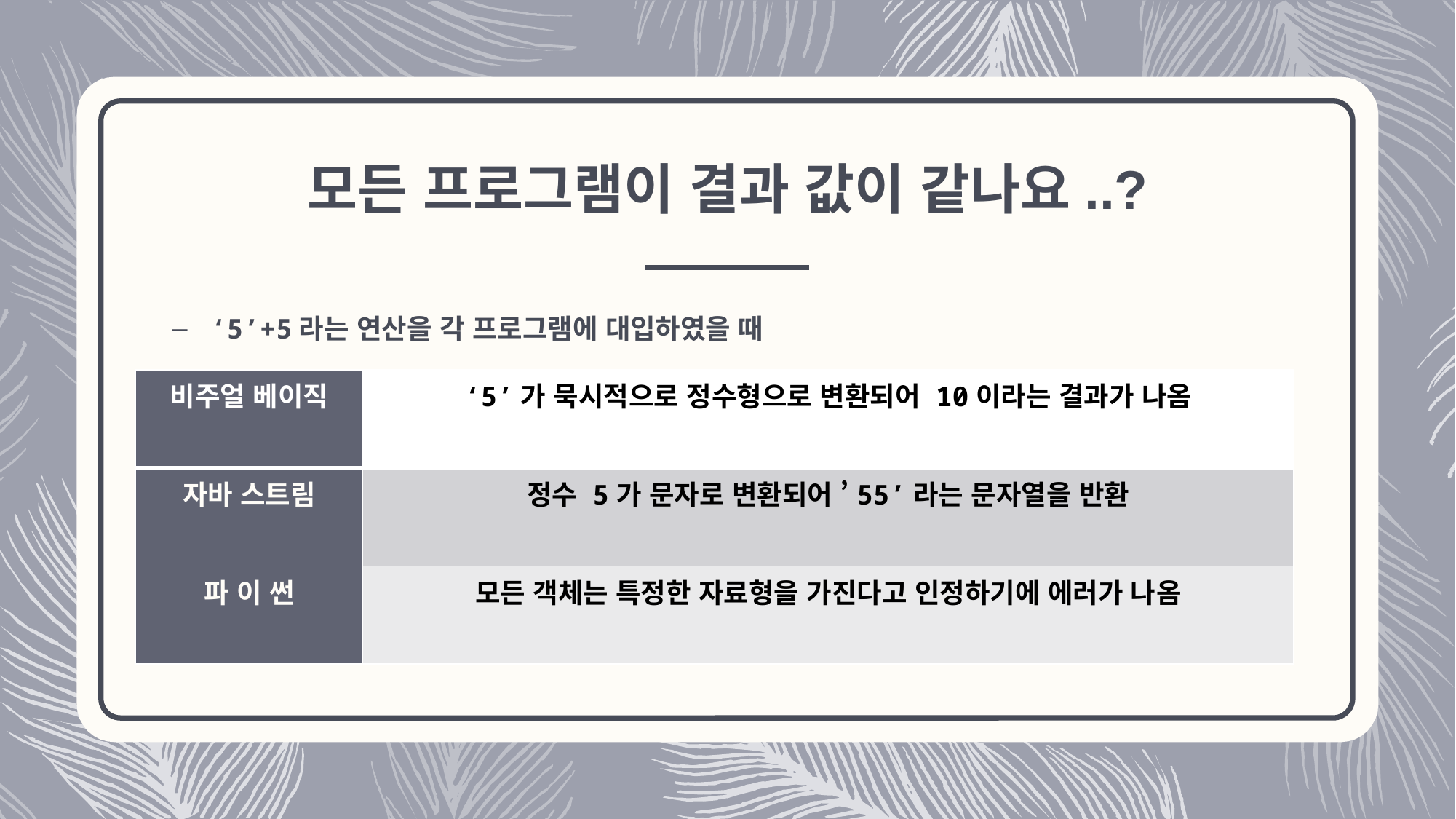

# 모든 프로그램이 결과 값이 같나요..?
‘5’+5라는 연산을 각 프로그램에 대입하였을 때

| 비주얼 베이직 | ‘5’가 묵시적으로 정수형으로 변환되어 10이라는 결과가 나옴 |
| --- | --- |
| 자바 스트림 | 정수 5가 문자로 변환되어 ’55’라는 문자열을 반환 |
| 파 이 썬 | 모든 객체는 특정한 자료형을 가진다고 인정하기에 에러가 나옴 |